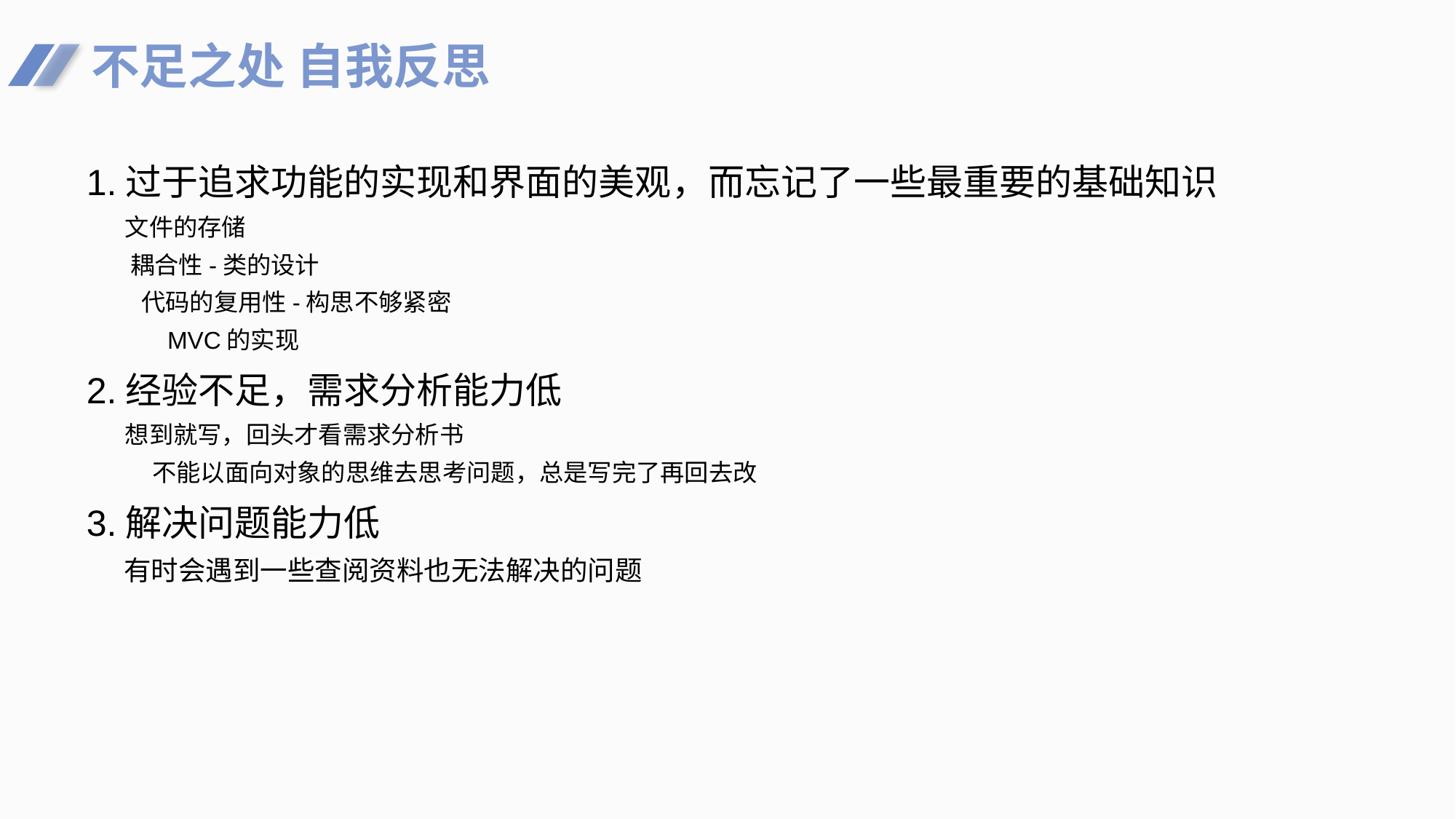

不足之处 自我反思
1.过于追求功能的实现和界面的美观，而忘记了一些最重要的基础知识
      文件的存储
       耦合性-类的设计
         代码的复用性-构思不够紧密
            MVC的实现
2.经验不足，需求分析能力低
      想到就写，回头才看需求分析书
           不能以面向对象的思维去思考问题，总是写完了再回去改
3.解决问题能力低
     有时会遇到一些查阅资料也无法解决的问题